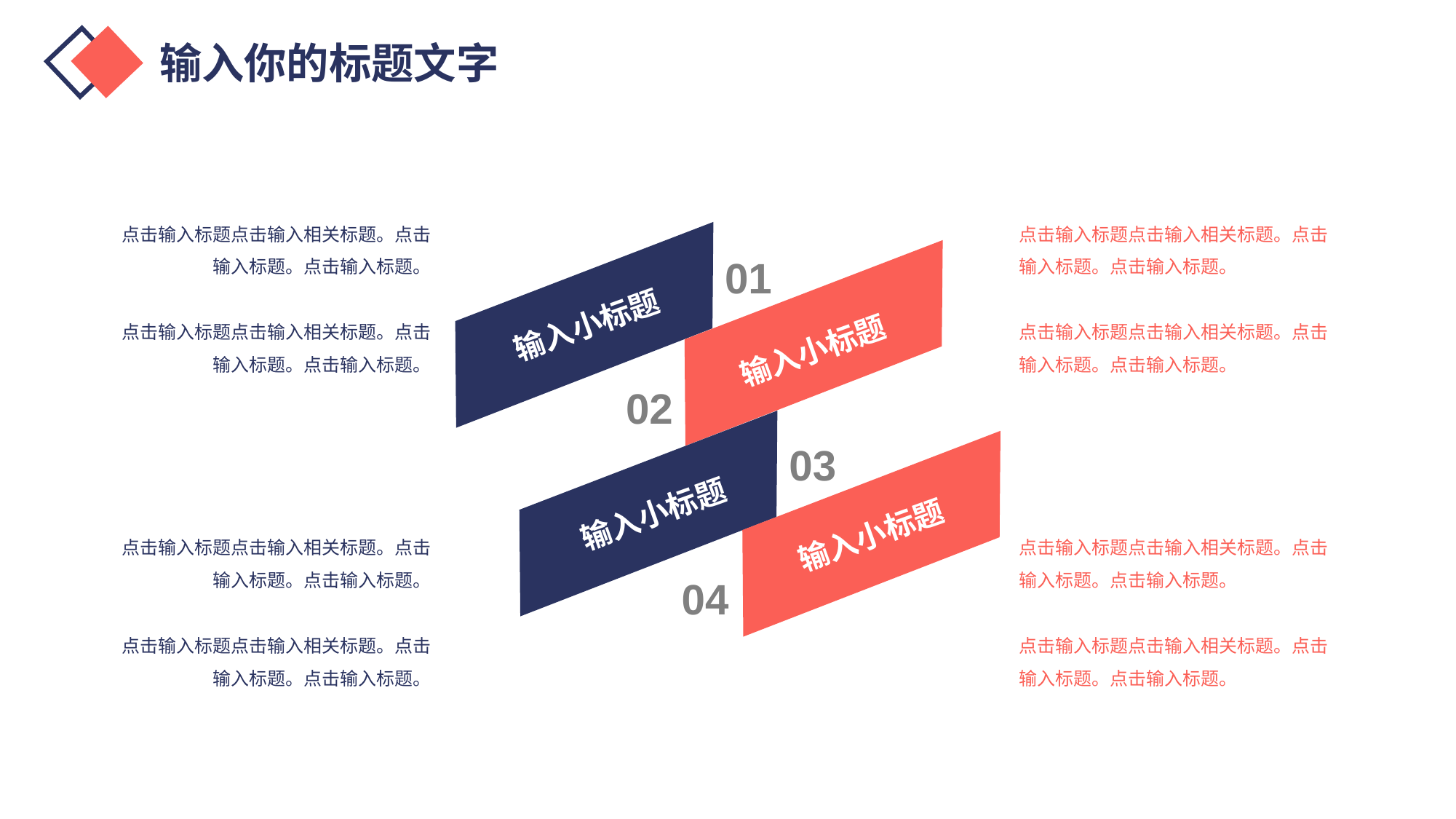

输入你的标题文字

点击输入标题点击输入相关标题。点击输入标题。点击输入标题。

点击输入标题点击输入相关标题。点击输入标题。点击输入标题。
点击输入标题点击输入相关标题。点击输入标题。点击输入标题。

点击输入标题点击输入相关标题。点击输入标题。点击输入标题。
01

02
03

04
输入小标题
输入小标题
输入小标题
输入小标题
点击输入标题点击输入相关标题。点击输入标题。点击输入标题。

点击输入标题点击输入相关标题。点击输入标题。点击输入标题。
点击输入标题点击输入相关标题。点击输入标题。点击输入标题。

点击输入标题点击输入相关标题。点击输入标题。点击输入标题。